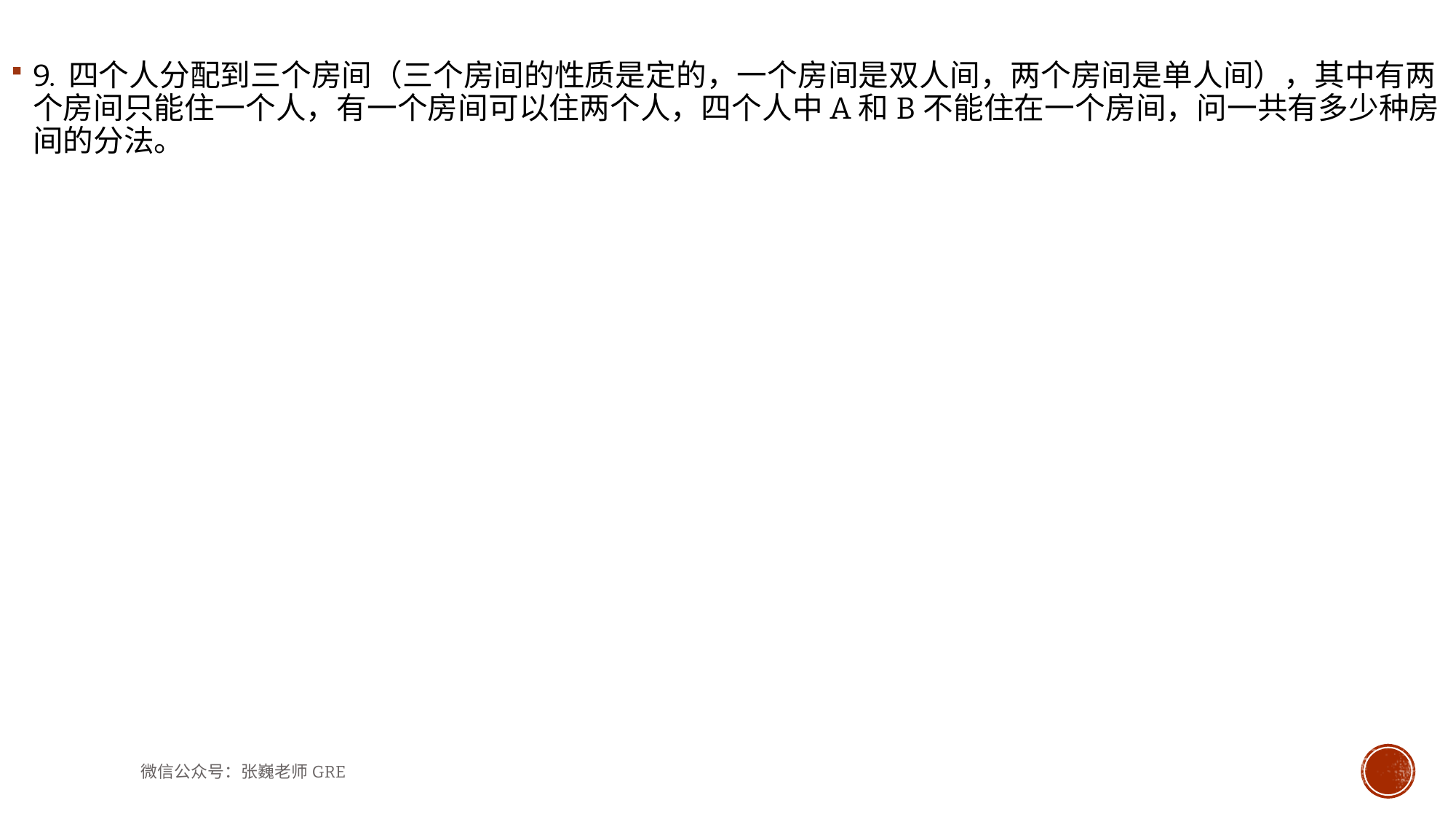

9. 四个人分配到三个房间（三个房间的性质是定的，一个房间是双人间，两个房间是单人间），其中有两个房间只能住一个人，有一个房间可以住两个人，四个人中A和B不能住在一个房间，问一共有多少种房间的分法。
微信公众号：张巍老师GRE